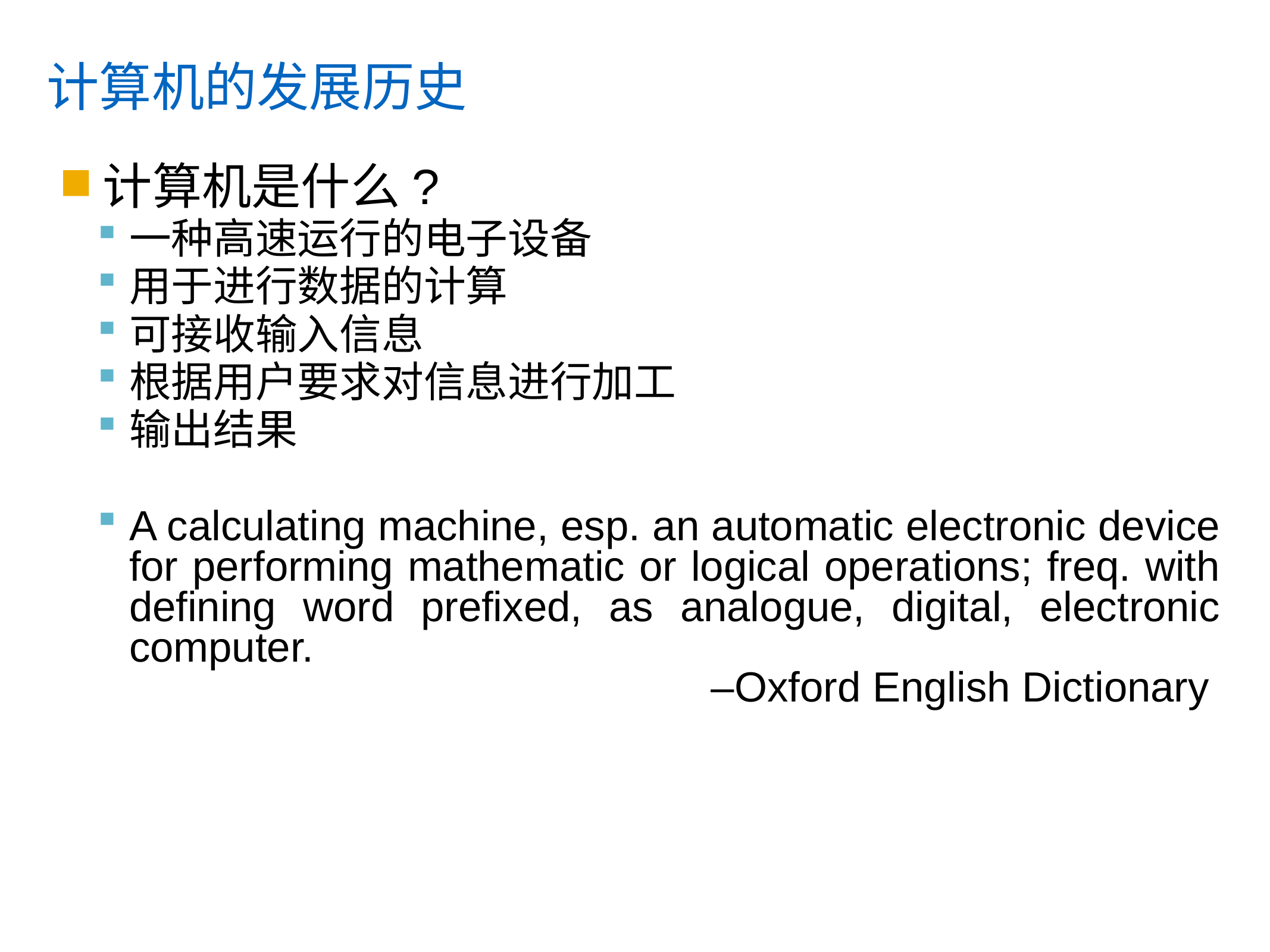

# 计算机的发展历史
计算机是什么?
一种高速运行的电子设备
用于进行数据的计算
可接收输入信息
根据用户要求对信息进行加工
输出结果

A calculating machine, esp. an automatic electronic device for performing mathematic or logical operations; freq. with defining word prefixed, as analogue, digital, electronic computer.
–Oxford English Dictionary
2